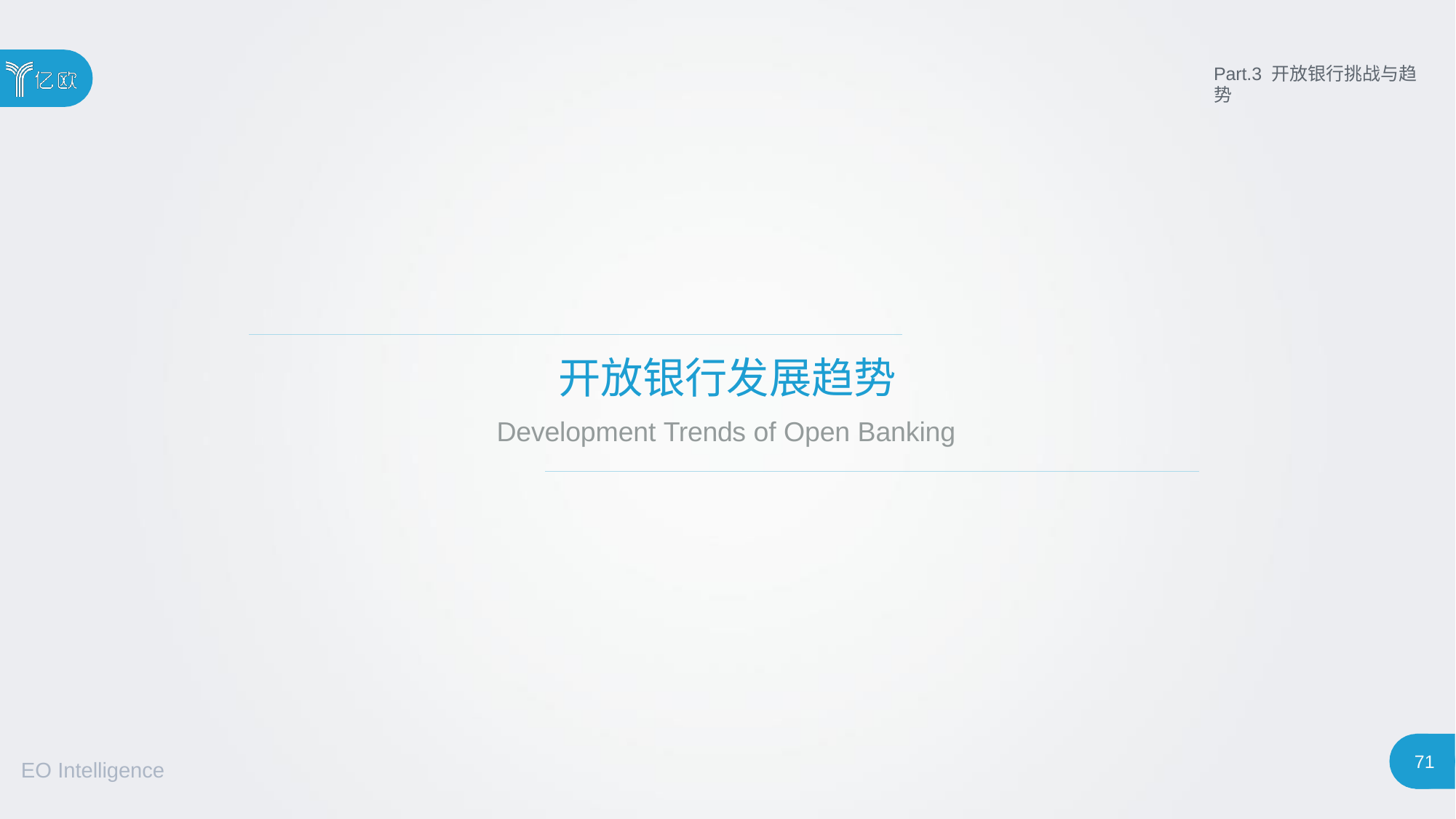

Part.3 开放银行挑战与趋势

# 开放银行发展趋势
Development Trends of Open Banking

71
EO Intelligence